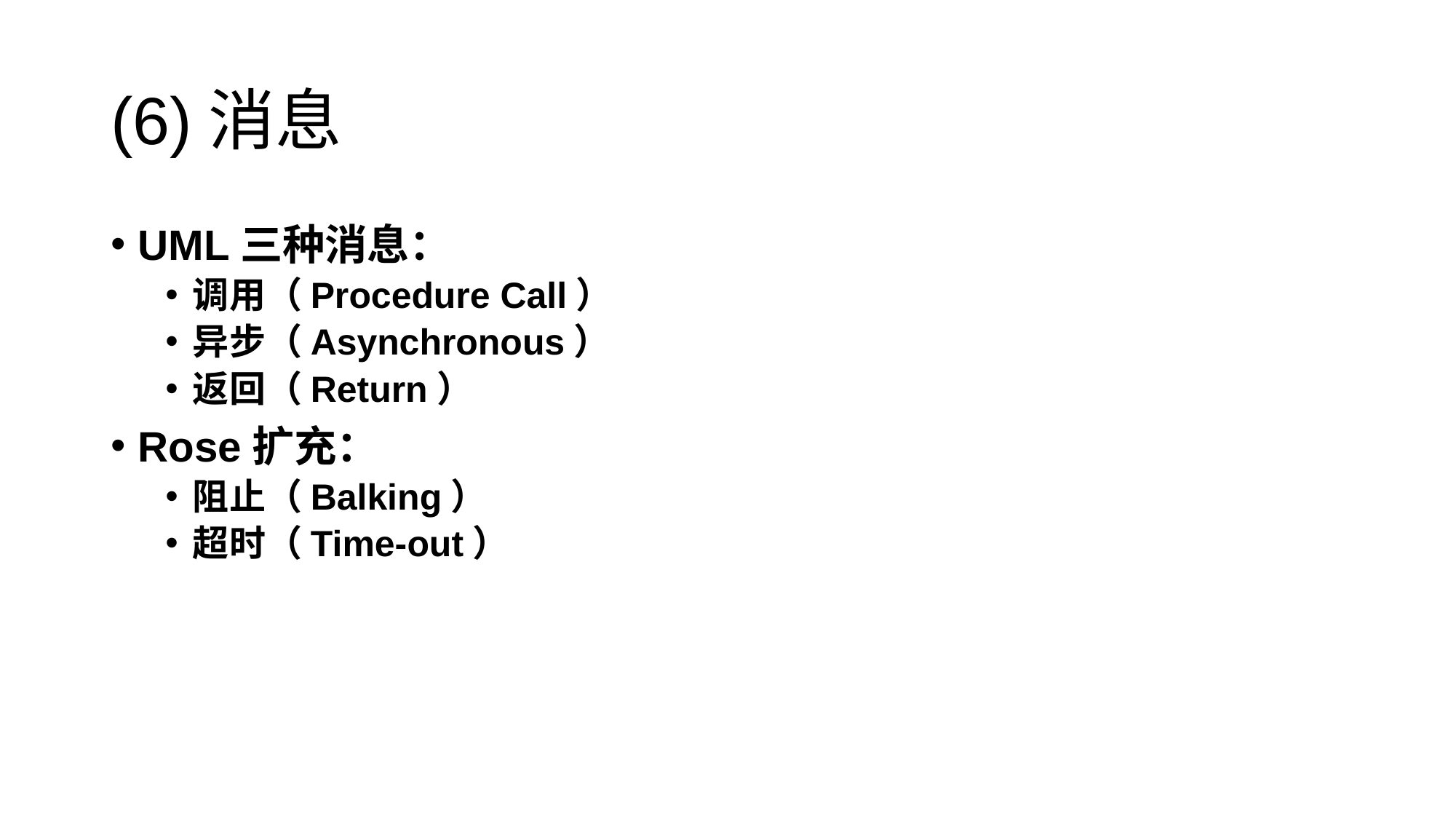

(6)消息
UML三种消息：
调用（Procedure Call）
异步（Asynchronous）
返回（Return）
Rose扩充：
阻止（Balking）
超时（Time-out）